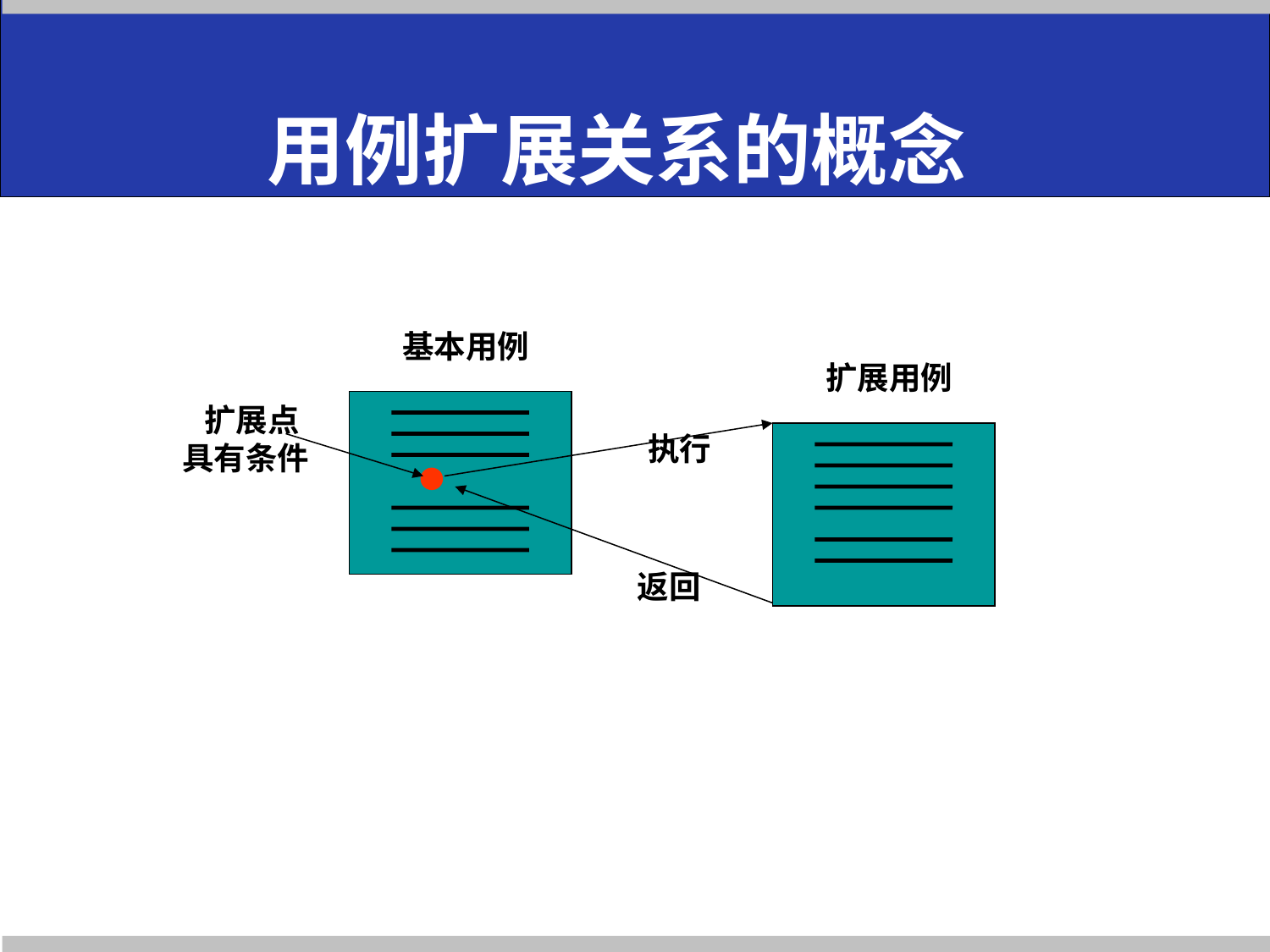

用例扩展关系的概念
基本用例
扩展用例

  扩展点
具有条件

执行

返回

341